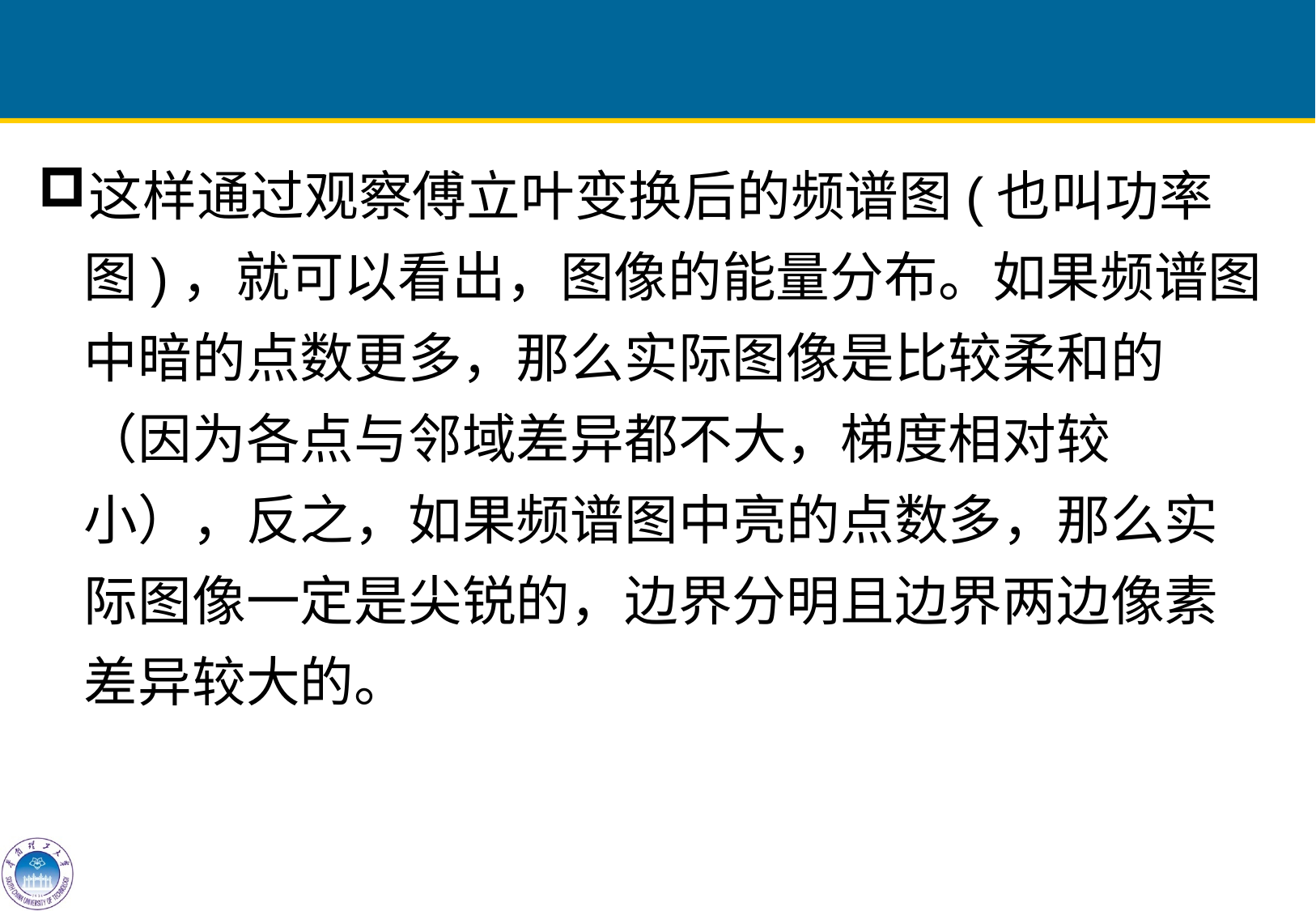

#
这样通过观察傅立叶变换后的频谱图(也叫功率图)，就可以看出，图像的能量分布。如果频谱图中暗的点数更多，那么实际图像是比较柔和的（因为各点与邻域差异都不大，梯度相对较小），反之，如果频谱图中亮的点数多，那么实际图像一定是尖锐的，边界分明且边界两边像素差异较大的。